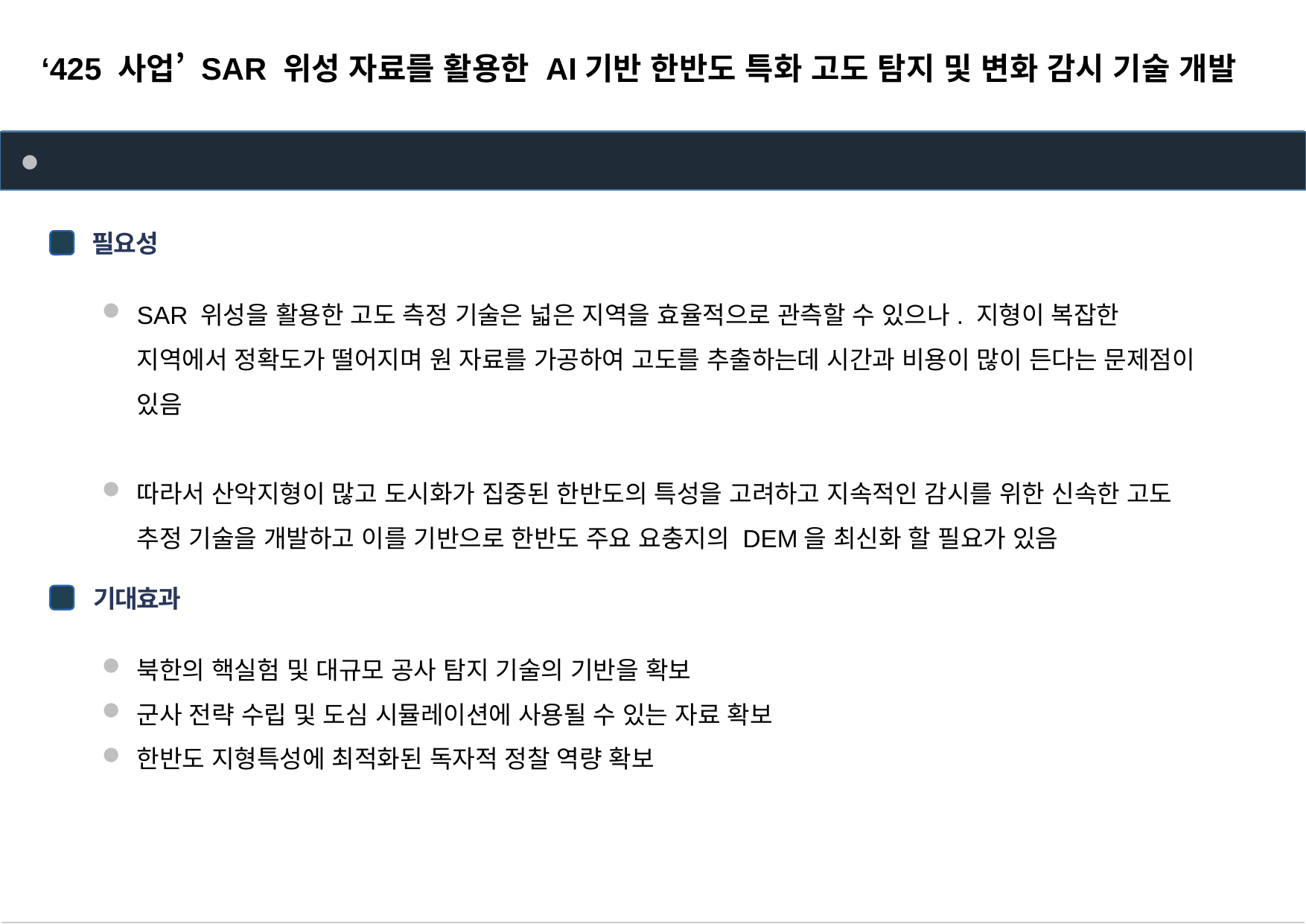

‘425 사업’ SAR 위성 자료를 활용한 AI기반 한반도 특화 고도 탐지 및 변화 감시 기술 개발
[제 2 세부] 한반도의 특성을 고려한 AI 기반 고도 추정 기술 개발 및 DEM 최신화

위성 자료 수집 및 개발 사례 분석
필요성

SAR 위성을 활용한 고도 측정 기술은 넓은 지역을 효율적으로 관측할 수 있으나. 지형이 복잡한 지역에서 정확도가 떨어지며 원 자료를 가공하여 고도를 추출하는데 시간과 비용이 많이 든다는 문제점이 있음

따라서 산악지형이 많고 도시화가 집중된 한반도의 특성을 고려하고 지속적인 감시를 위한 신속한 고도 추정 기술을 개발하고 이를 기반으로 한반도 주요 요충지의 DEM을 최신화 할 필요가 있음
기대효과

북한의 핵실험 및 대규모 공사 탐지 기술의 기반을 확보
군사 전략 수립 및 도심 시뮬레이션에 사용될 수 있는 자료 확보
한반도 지형특성에 최적화된 독자적 정찰 역량 확보